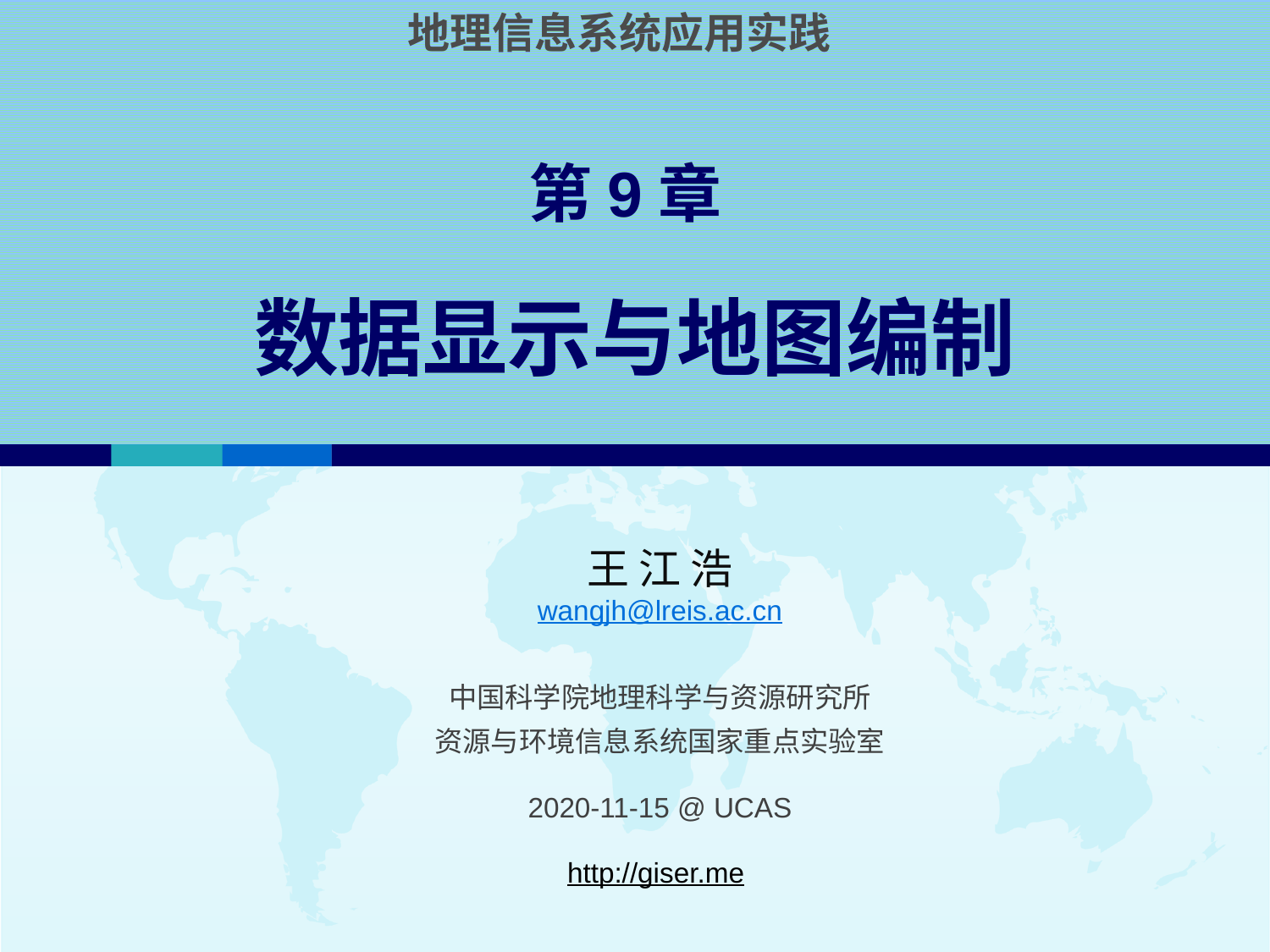

地理信息系统应用实践
# 第9章 数据显示与地图编制
王 江 浩
 wangjh@lreis.ac.cn

中国科学院地理科学与资源研究所
资源与环境信息系统国家重点实验室
2020-11-15 @ UCAS
http://giser.me